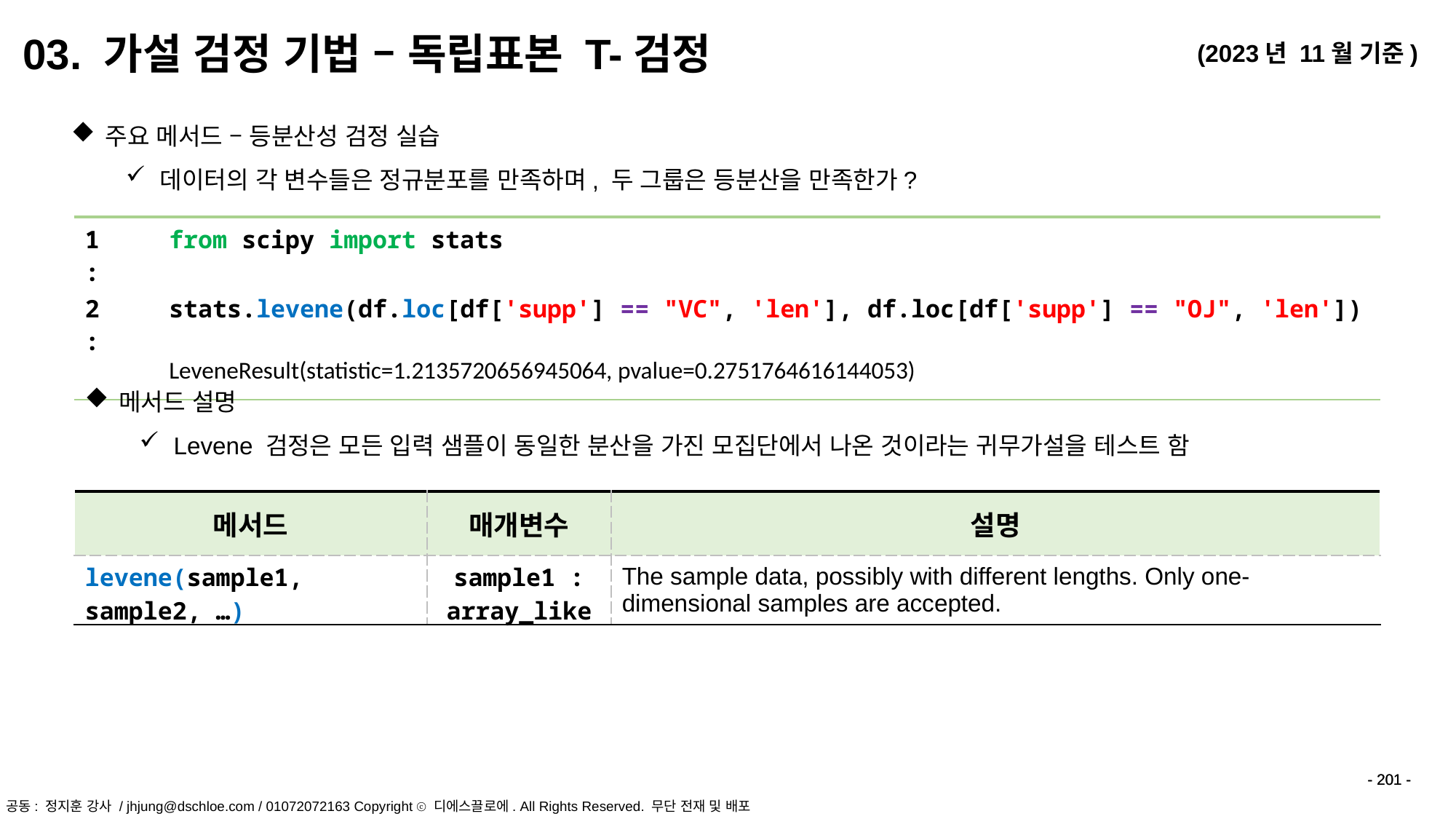

03. 가설 검정 기법 – 독립표본 T-검정
주요 메서드 – 등분산성 검정 실습
데이터의 각 변수들은 정규분포를 만족하며, 두 그룹은 등분산을 만족한가?
| 1 : | from scipy import stats |
| --- | --- |
| 2 : | stats.levene(df.loc[df['supp'] == "VC", 'len'], df.loc[df['supp'] == "OJ", 'len']) |
|  | LeveneResult(statistic=1.2135720656945064, pvalue=0.2751764616144053) |
메서드 설명
Levene 검정은 모든 입력 샘플이 동일한 분산을 가진 모집단에서 나온 것이라는 귀무가설을 테스트 함
| 메서드 | 매개변수 | 설명 |
| --- | --- | --- |
| levene(sample1, sample2, …) | sample1 : array\_like | The sample data, possibly with different lengths. Only one-dimensional samples are accepted. |
- 201 -